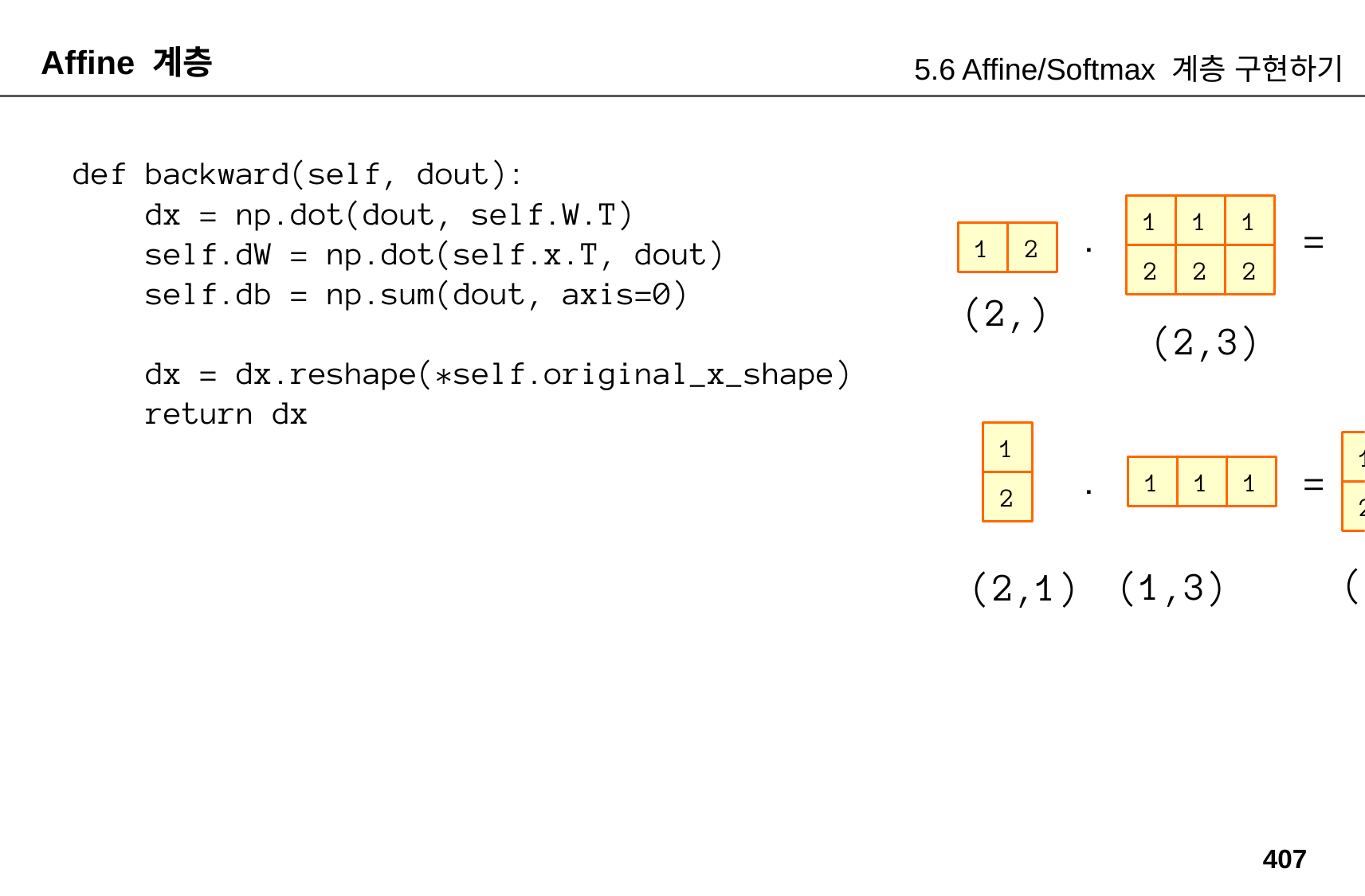

Affine 계층
5.6 Affine/Softmax 계층 구현하기
def backward(self, dout):
    dx = np.dot(dout, self.W.T)
    self.dW = np.dot(self.x.T, dout)
    self.db = np.sum(dout, axis=0)

    dx = dx.reshape(*self.original_x_shape)
    return dx
1
1
1
.
=
1
2
2
2
2
(2,)
(2,3)
1
1
1
1
.
=
1
1
1
2
2
2
2
(2,3)
(1,3)
(2,1)